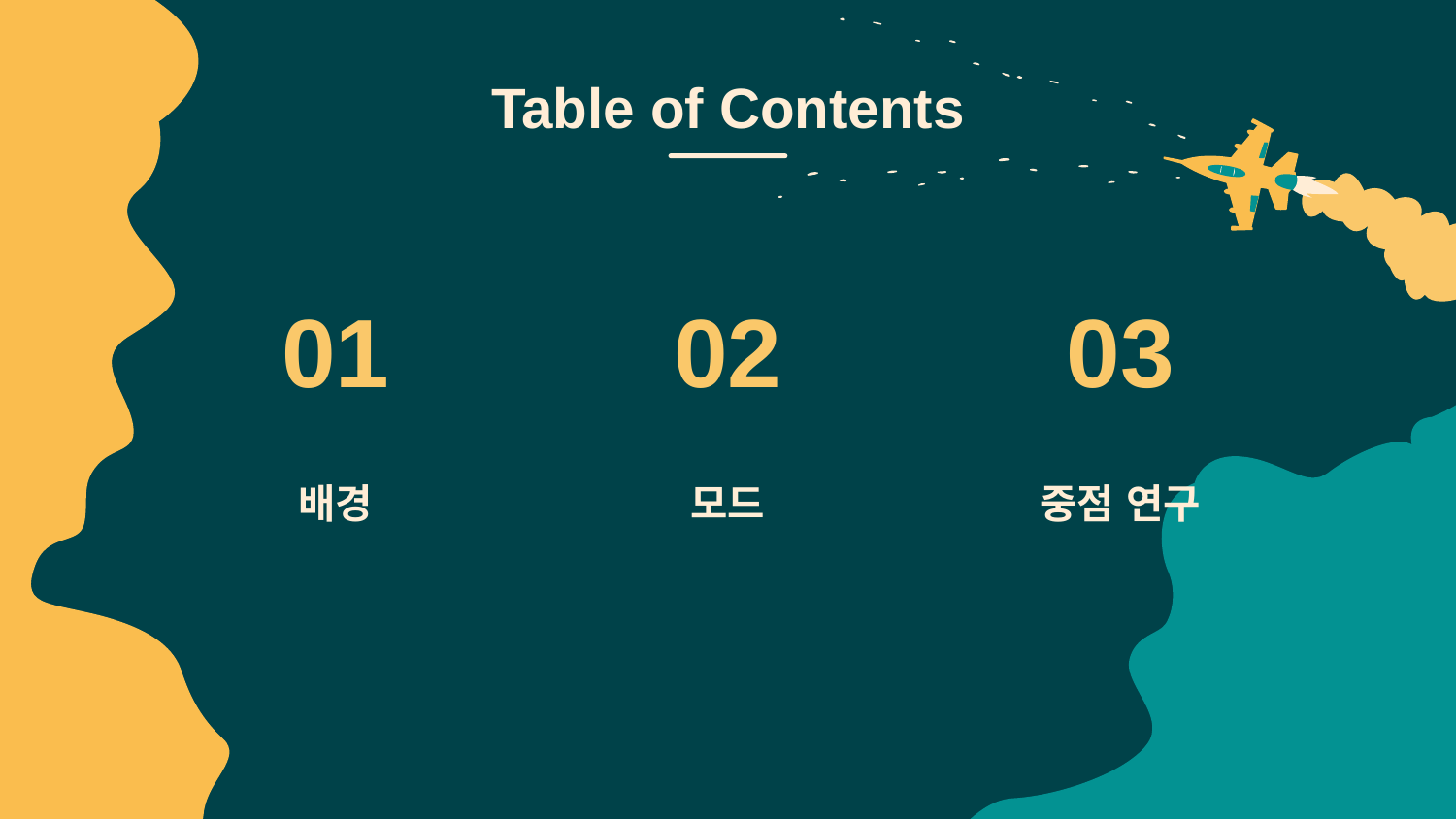

# Table of Contents

01
02
03
배경
모드
중점 연구